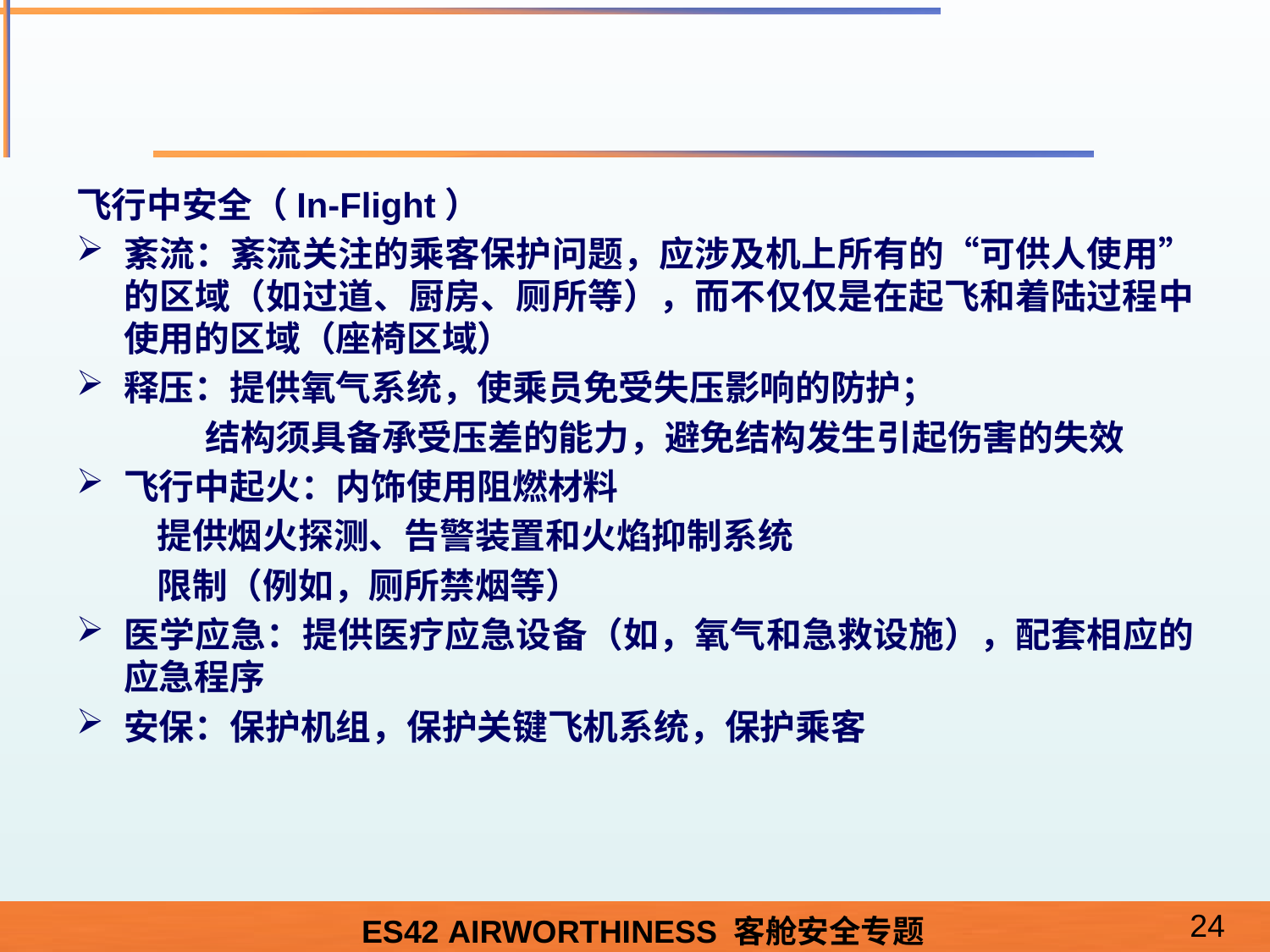

#
飞行中安全（In-Flight）
紊流：紊流关注的乘客保护问题，应涉及机上所有的“可供人使用”的区域（如过道、厨房、厕所等），而不仅仅是在起飞和着陆过程中使用的区域（座椅区域）
释压：提供氧气系统，使乘员免受失压影响的防护；
               结构须具备承受压差的能力，避免结构发生引起伤害的失效
飞行中起火：内饰使用阻燃材料
         提供烟火探测、告警装置和火焰抑制系统
         限制（例如，厕所禁烟等）
医学应急：提供医疗应急设备（如，氧气和急救设施），配套相应的应急程序
安保：保护机组，保护关键飞机系统，保护乘客